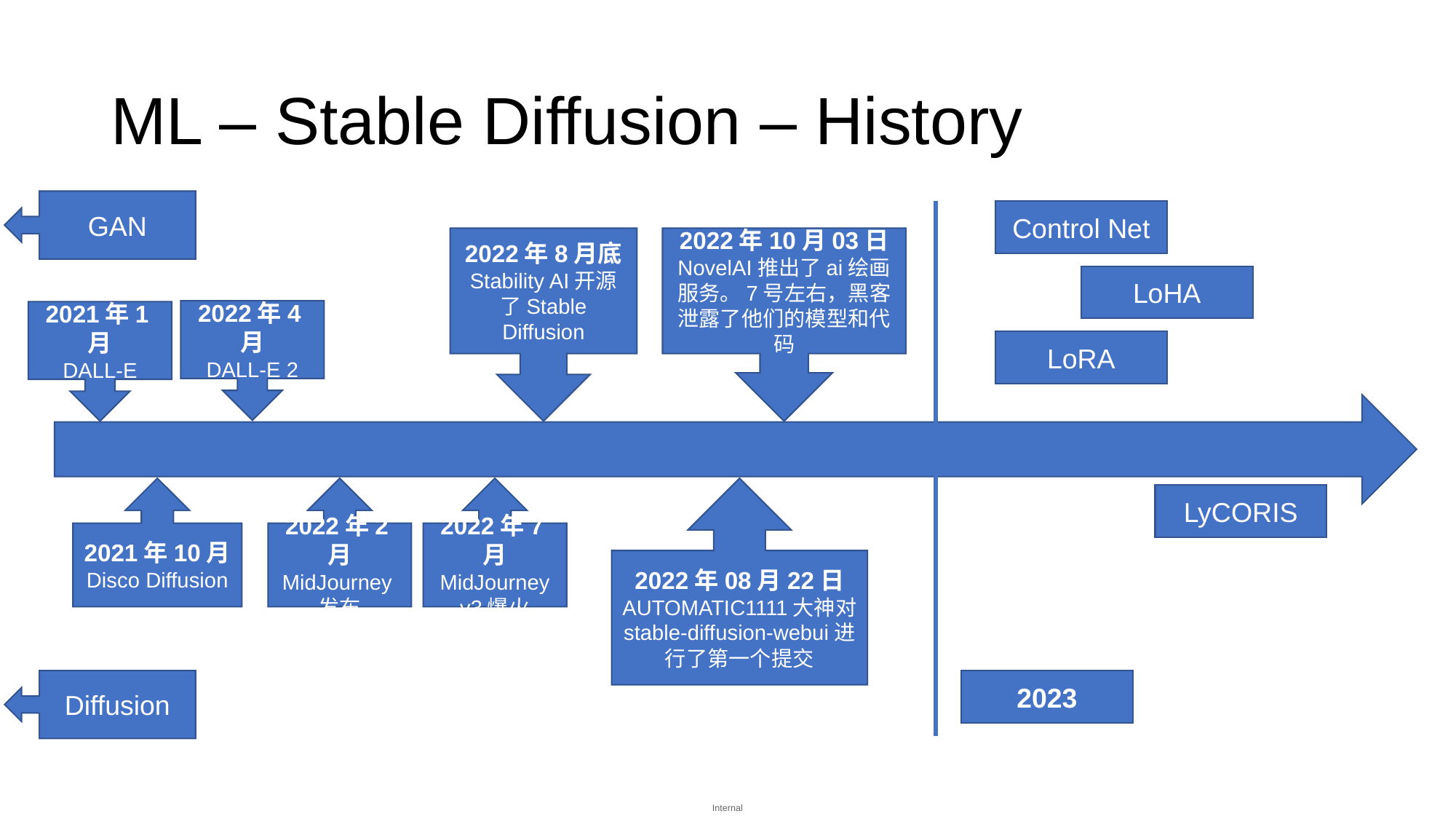

# ML – Stable Diffusion – History
GAN
Control Net
2022年8月底
Stability AI开源了Stable Diffusion
2022年10月03日
NovelAI推出了ai绘画服务。7号左右，黑客泄露了他们的模型和代码
LoHA
2022年4月
DALL-E 2
2021年1月
DALL-E
LoRA

2021年10月
Disco Diffusion
2022年2月
MidJourney发布
2022年7月
MidJourney v3爆火
2022年08月22日
AUTOMATIC1111大神对stable-diffusion-webui进行了第一个提交
LyCORIS
Diffusion
2023